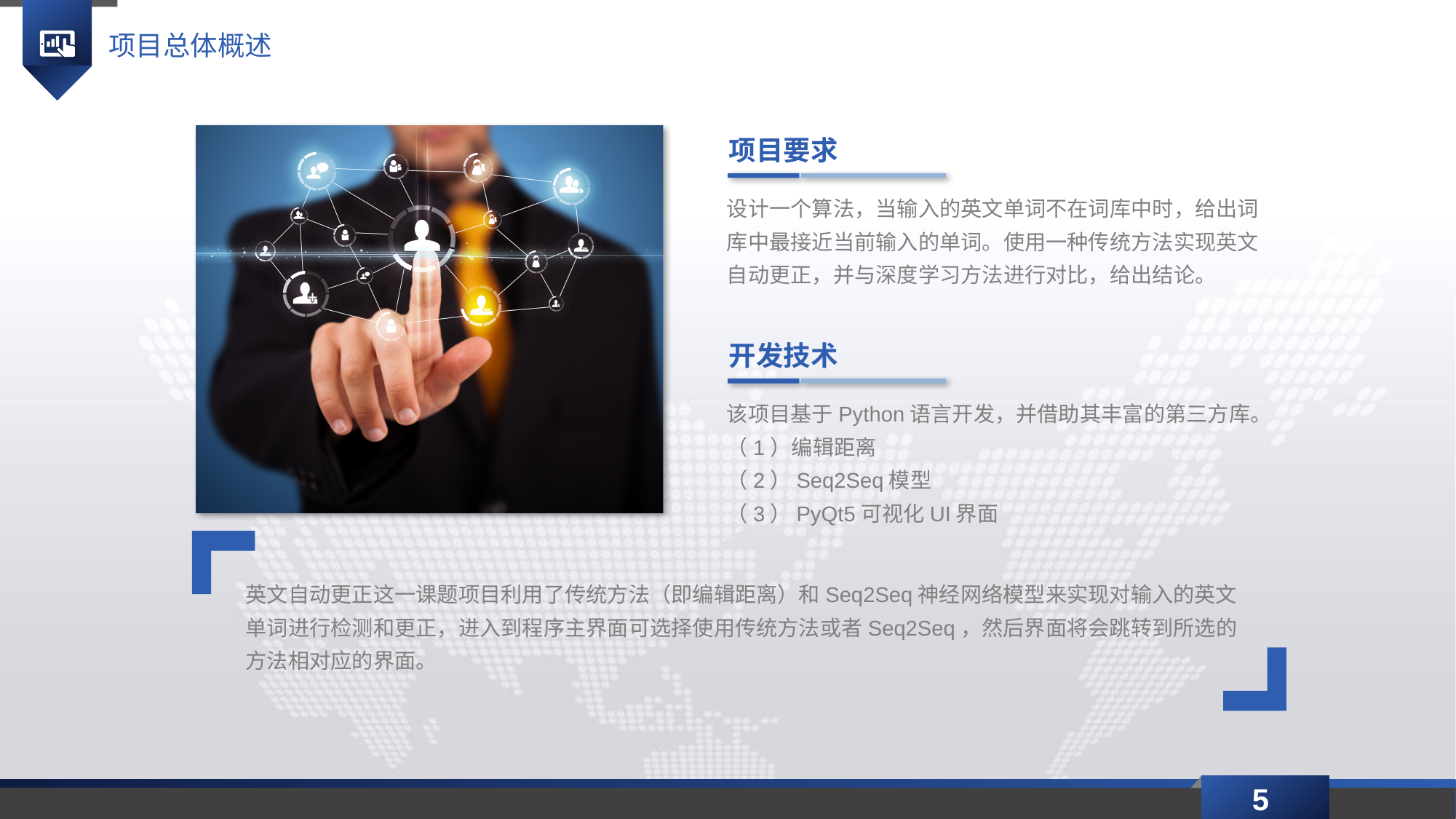

项目总体概述

项目要求

设计一个算法，当输入的英文单词不在词库中时，给出词库中最接近当前输入的单词。使用一种传统方法实现英文自动更正，并与深度学习方法进行对比，给出结论。
开发技术

该项目基于Python语言开发，并借助其丰富的第三方库。
（1）编辑距离
（2）Seq2Seq模型
（3）PyQt5可视化UI界面

英文自动更正这一课题项目利用了传统方法（即编辑距离）和Seq2Seq神经网络模型来实现对输入的英文单词进行检测和更正，进入到程序主界面可选择使用传统方法或者Seq2Seq，然后界面将会跳转到所选的方法相对应的界面。

5

延时符